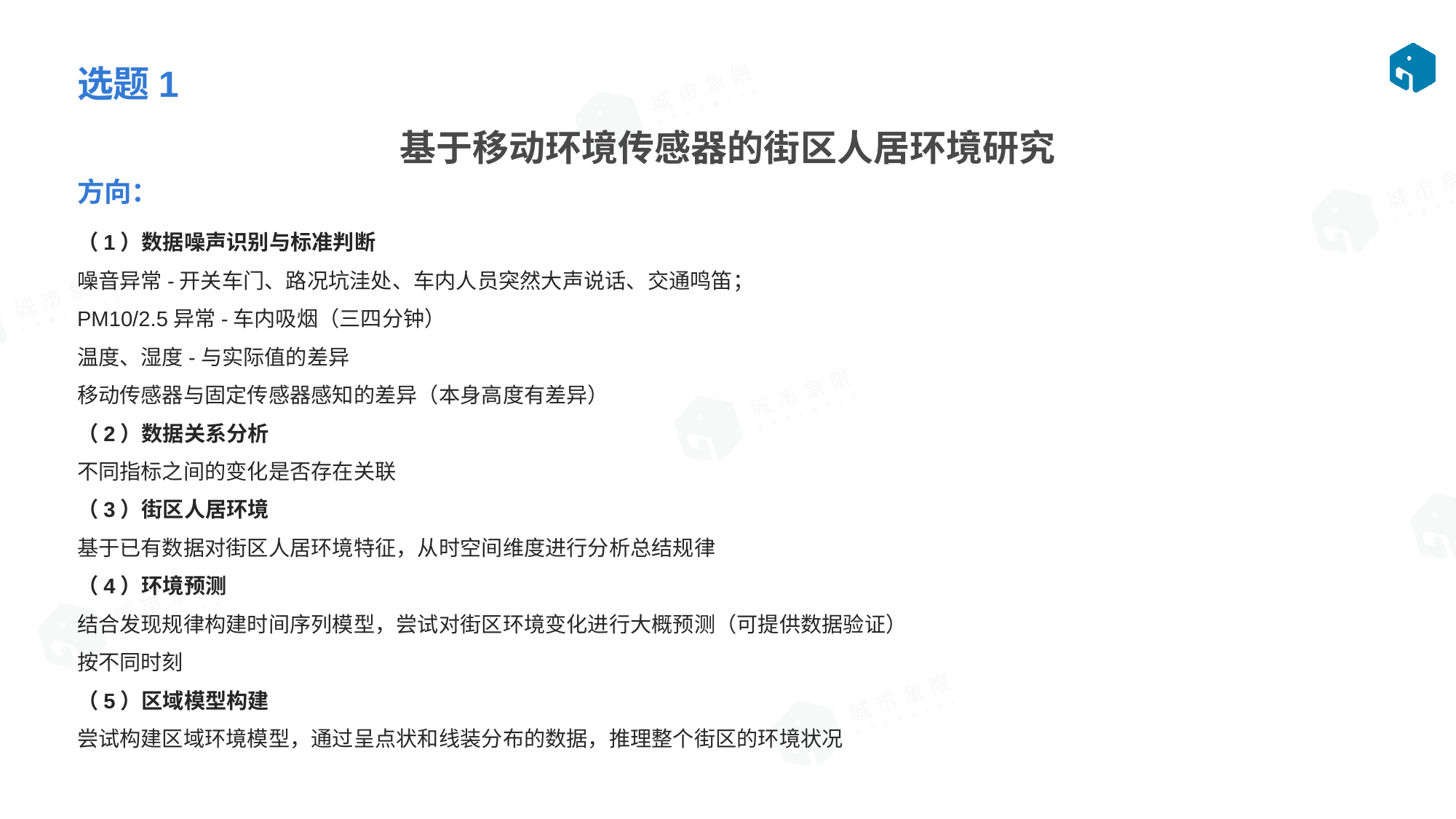

# 选题1
基于移动环境传感器的街区人居环境研究
方向：
（1）数据噪声识别与标准判断
噪音异常-开关车门、路况坑洼处、车内人员突然大声说话、交通鸣笛；
PM10/2.5异常-车内吸烟（三四分钟）
温度、湿度-与实际值的差异
移动传感器与固定传感器感知的差异（本身高度有差异）
（2）数据关系分析
不同指标之间的变化是否存在关联
（3）街区人居环境
基于已有数据对街区人居环境特征，从时空间维度进行分析总结规律
（4）环境预测
结合发现规律构建时间序列模型，尝试对街区环境变化进行大概预测（可提供数据验证）
按不同时刻
（5）区域模型构建
尝试构建区域环境模型，通过呈点状和线装分布的数据，推理整个街区的环境状况